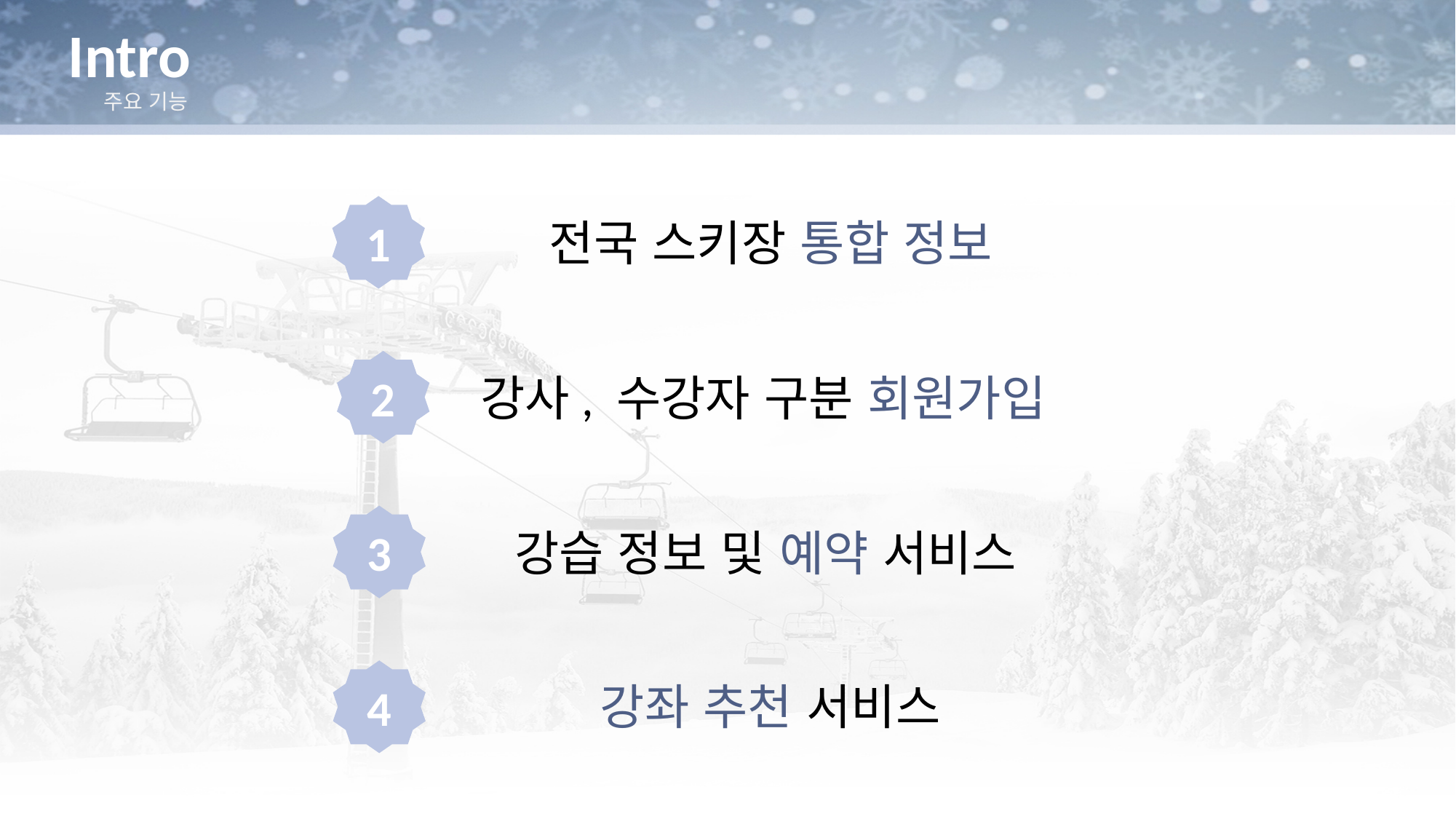

# Intro
 주요 기능
1
전국 스키장 통합 정보
2
강사, 수강자 구분 회원가입
3
강습 정보 및 예약 서비스
4
강좌 추천 서비스